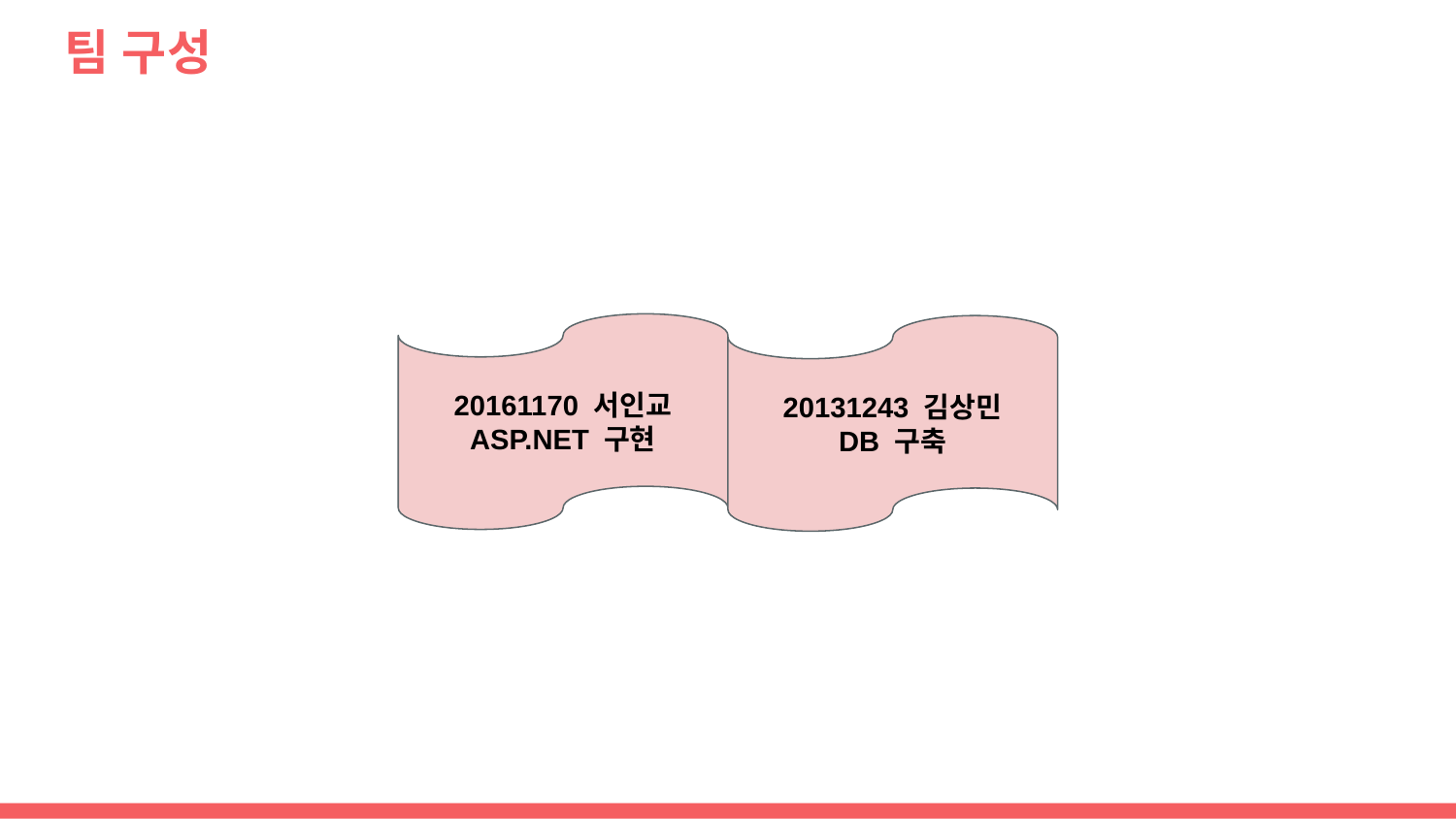

# 팀 구성
20161170 서인교
ASP.NET 구현
20131243 김상민
DB 구축